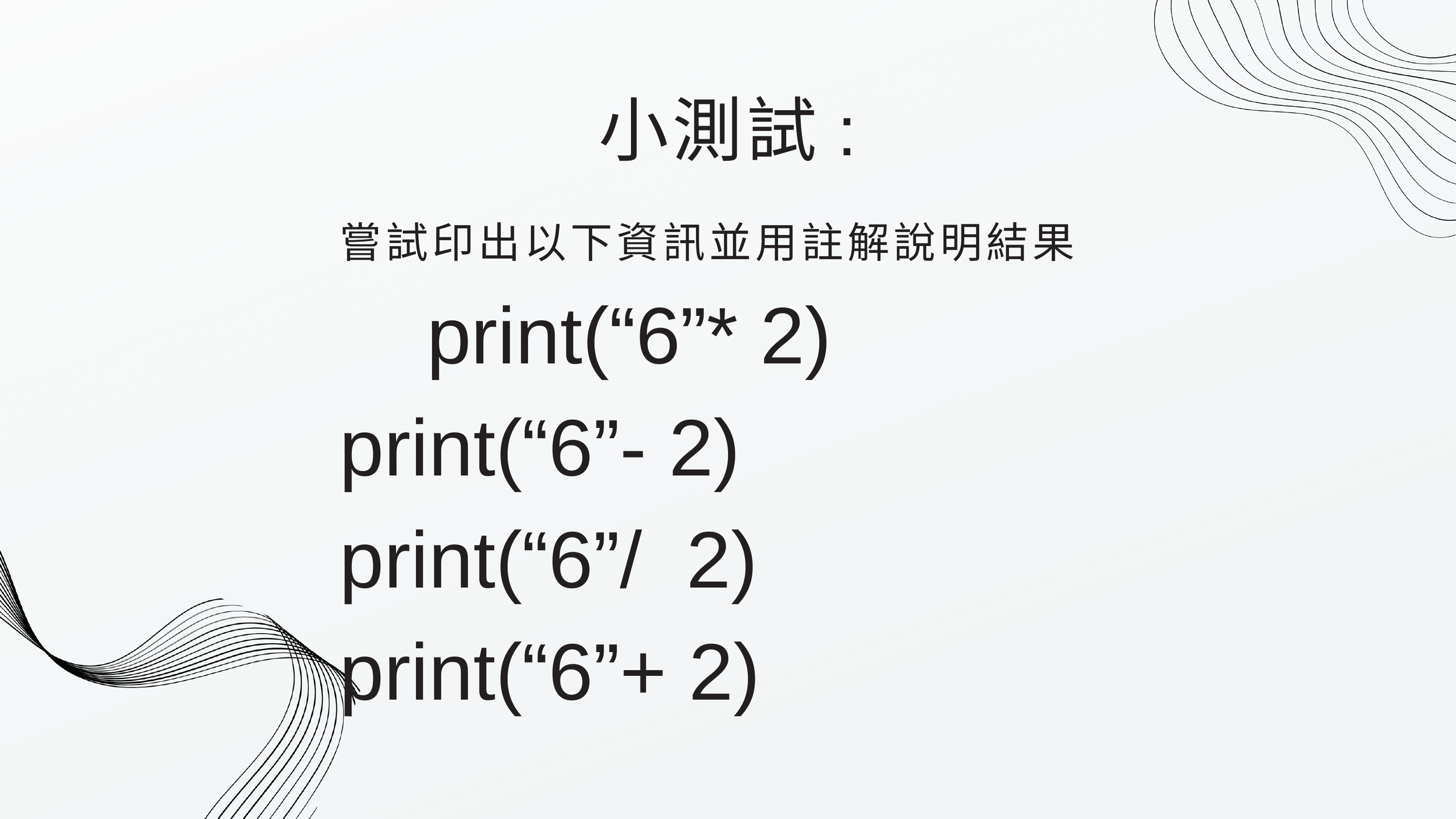

小測試:
嘗試印出以下資訊並用註解說明結果
print(“6”* 2)
print(“6”- 2)
print(“6”/  2)
print(“6”+ 2)